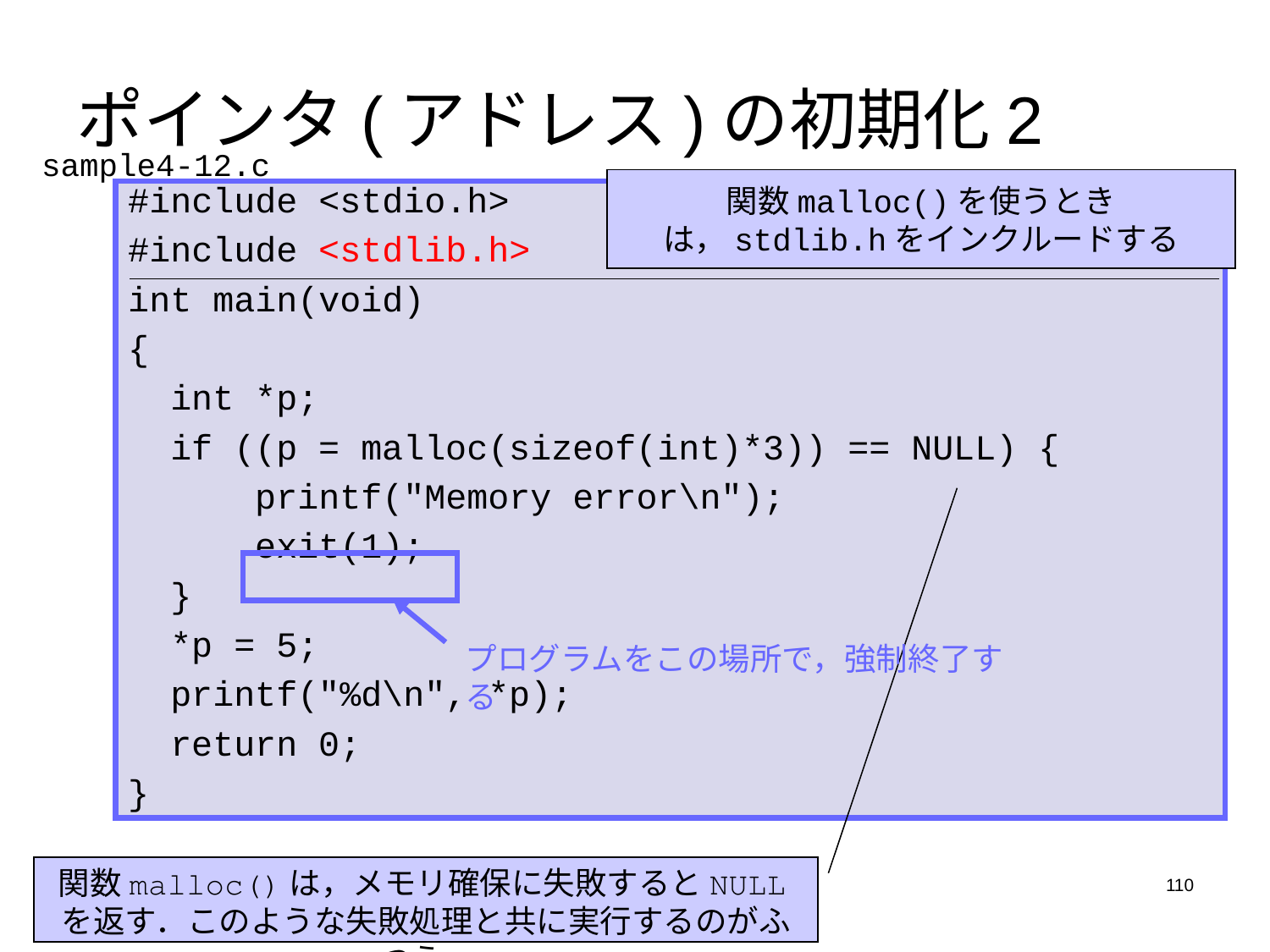

# ポインタ(アドレス)の初期化2
sample4-12.c
関数malloc()を使うときは，stdlib.hをインクルードする
#include <stdio.h>
#include <stdlib.h>
int main(void)
{
  int *p;
  if ((p = malloc(sizeof(int)*3)) == NULL) {
      printf("Memory error\n");
      exit(1);
  }
  *p = 5;
  printf("%d\n", *p);
  return 0;
}

プログラムをこの場所で，強制終了する
関数malloc()は，メモリ確保に失敗するとNULLを返す．このような失敗処理と共に実行するのがふつう．

110